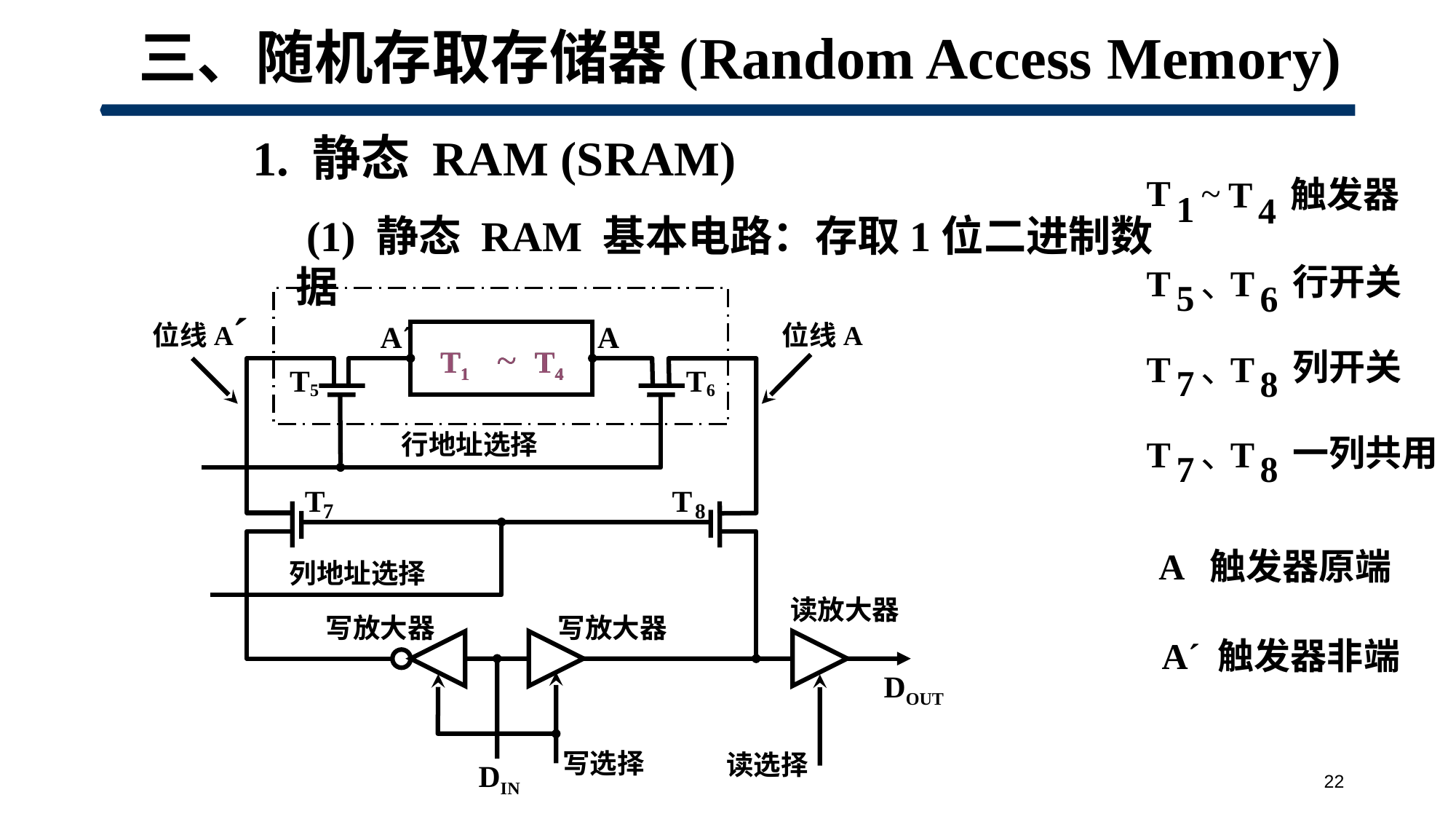

# 三、随机存取存储器(Random Access Memory)
 1. 静态 RAM (SRAM)

T
1
~
T
4
触发器
 (1) 静态 RAM 基本电路：存取1位二进制数据
行开关
T
5
T
6
、

´
位线A
A´
A
位线A

T1   ~  T4

T5
T6

行地址选择
T
T
7
8

列地址选择
读放大器
写放大器
写放大器

DOUT

写选择
读选择
DIN
T1   ~  T4
列开关
T
7
T
8
、
一列共用
T
7
T
8
、
A  触发器原端
A´ 触发器非端
22